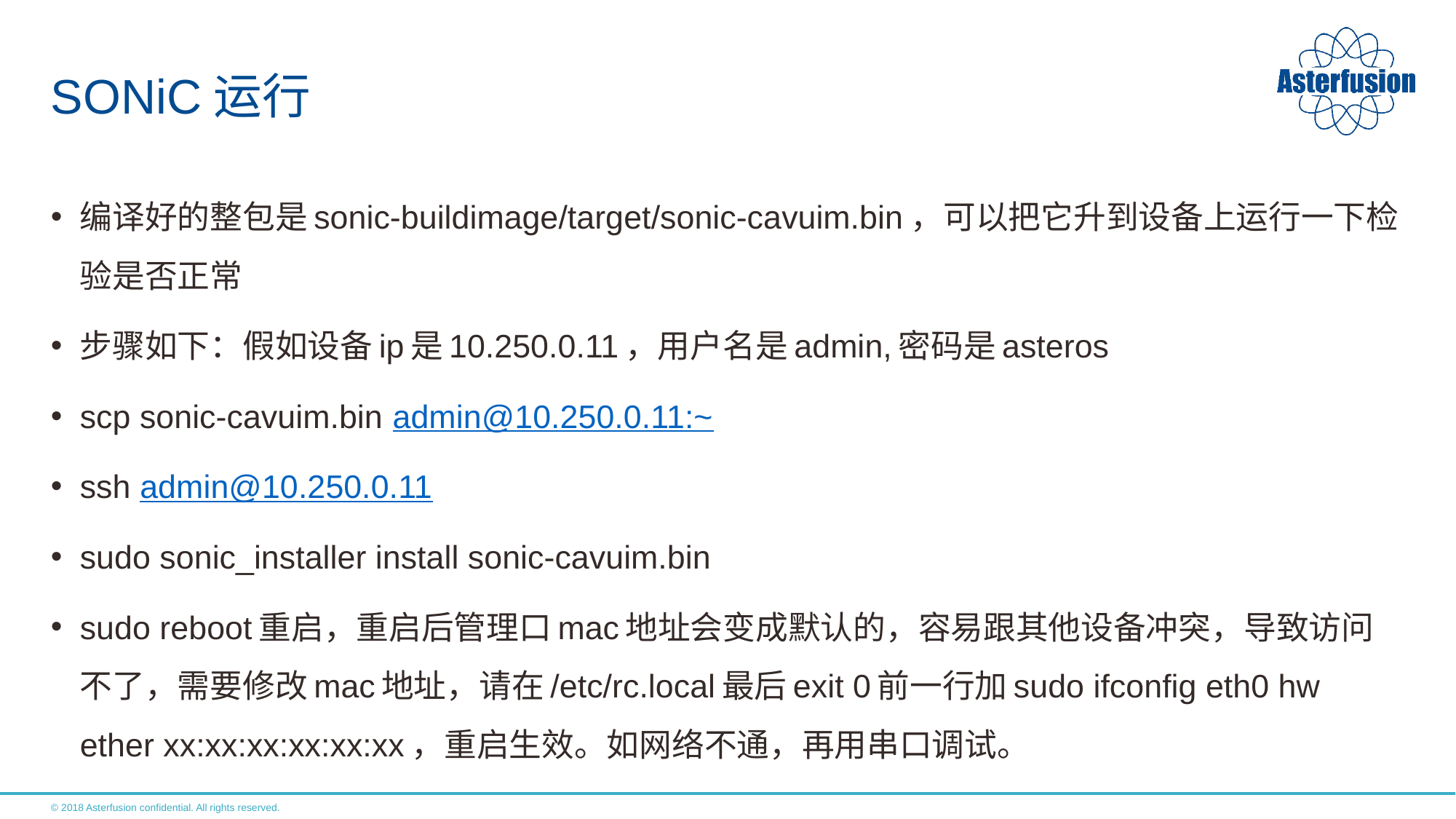

# SONiC运行
编译好的整包是sonic-buildimage/target/sonic-cavuim.bin，可以把它升到设备上运行一下检验是否正常
步骤如下：假如设备ip是10.250.0.11，用户名是admin,密码是asteros
scp sonic-cavuim.bin admin@10.250.0.11:~
ssh admin@10.250.0.11
sudo sonic_installer install sonic-cavuim.bin
sudo reboot重启，重启后管理口mac地址会变成默认的，容易跟其他设备冲突，导致访问不了，需要修改mac地址，请在/etc/rc.local最后exit 0前一行加sudo ifconfig eth0 hw ether xx:xx:xx:xx:xx:xx，重启生效。如网络不通，再用串口调试。
8